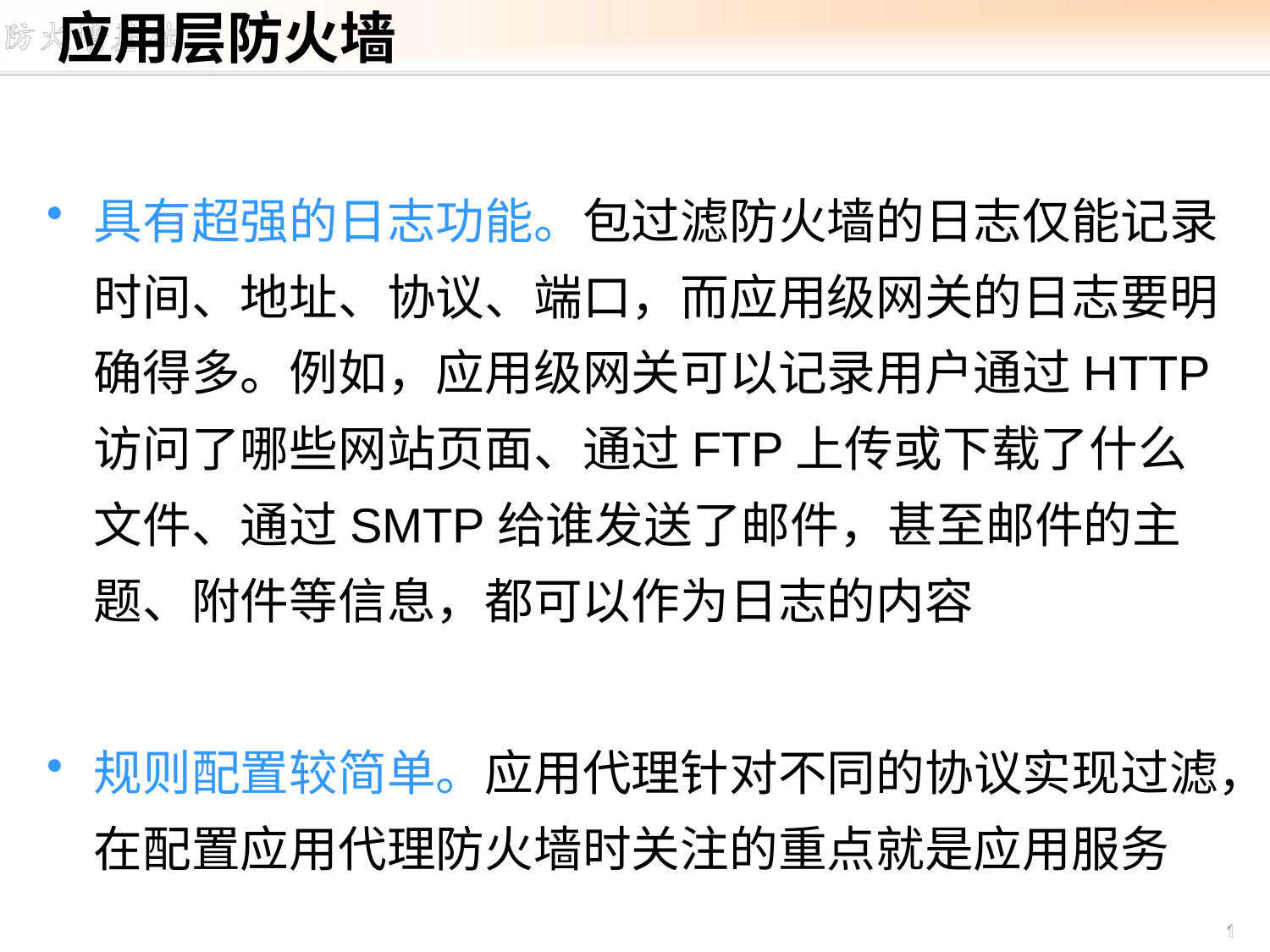

应用层防火墙
具有超强的日志功能。包过滤防火墙的日志仅能记录时间、地址、协议、端口，而应用级网关的日志要明确得多。例如，应用级网关可以记录用户通过HTTP访问了哪些网站页面、通过FTP上传或下载了什么文件、通过SMTP给谁发送了邮件，甚至邮件的主题、附件等信息，都可以作为日志的内容

规则配置较简单。应用代理针对不同的协议实现过滤，在配置应用代理防火墙时关注的重点就是应用服务